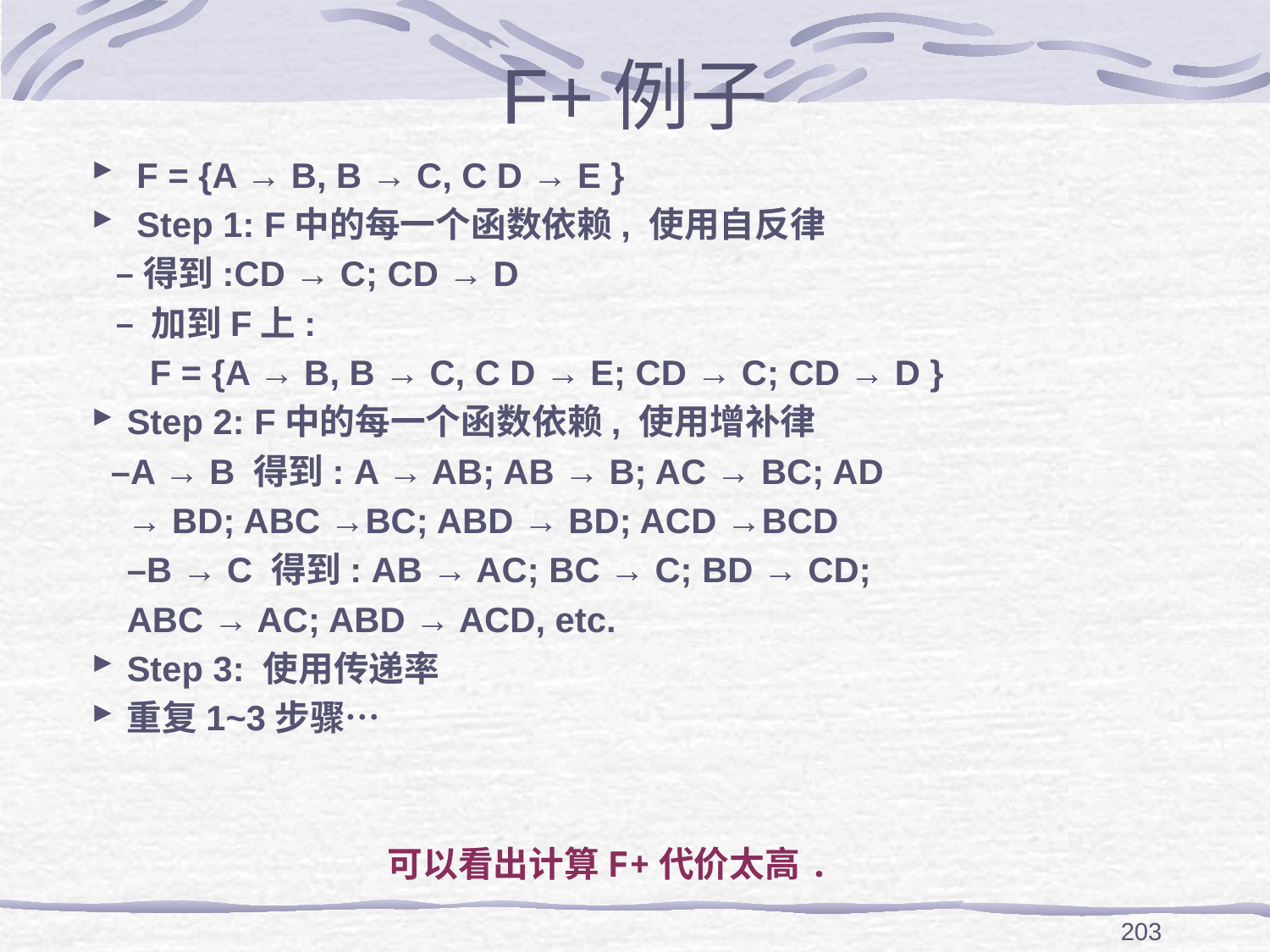

# F+例子
 F = {A → B, B → C, C D → E }
 Step 1: F中的每一个函数依赖, 使用自反律
   –得到:CD → C; CD → D
   – 加到F上:
      F = {A → B, B → C, C D → E; CD → C; CD → D }
Step 2: F中的每一个函数依赖, 使用增补律
  –A → B 得到: A → AB; AB → B; AC → BC; AD
	→ BD; ABC →BC; ABD → BD; ACD →BCD
	–B → C 得到: AB → AC; BC → C; BD → CD;
	ABC → AC; ABD → ACD, etc.
Step 3: 使用传递率
重复1~3步骤…
可以看出计算F+代价太高.
203